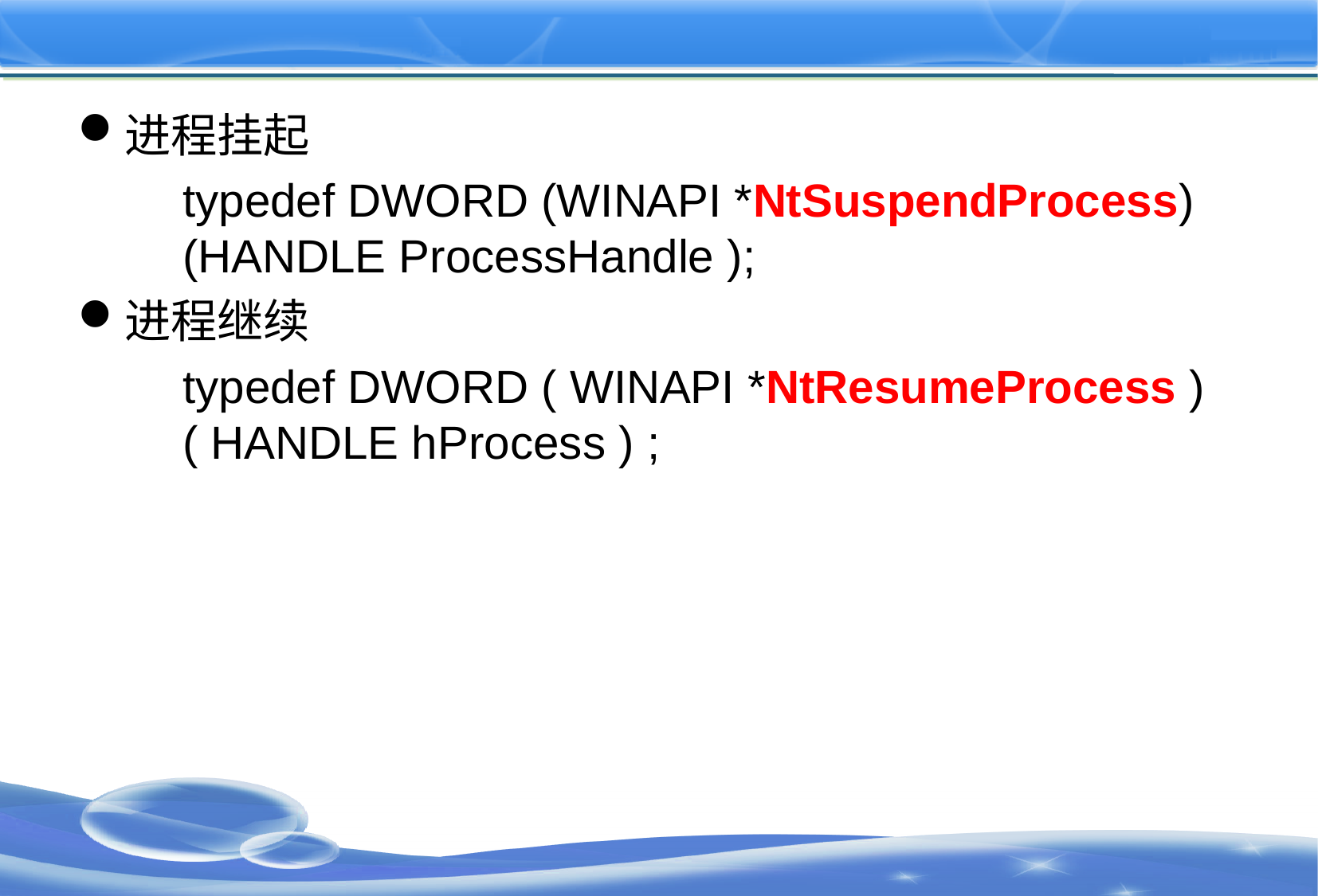

#
进程挂起
typedef DWORD (WINAPI *NtSuspendProcess)(HANDLE ProcessHandle );
进程继续
typedef DWORD ( WINAPI *NtResumeProcess )( HANDLE hProcess ) ;